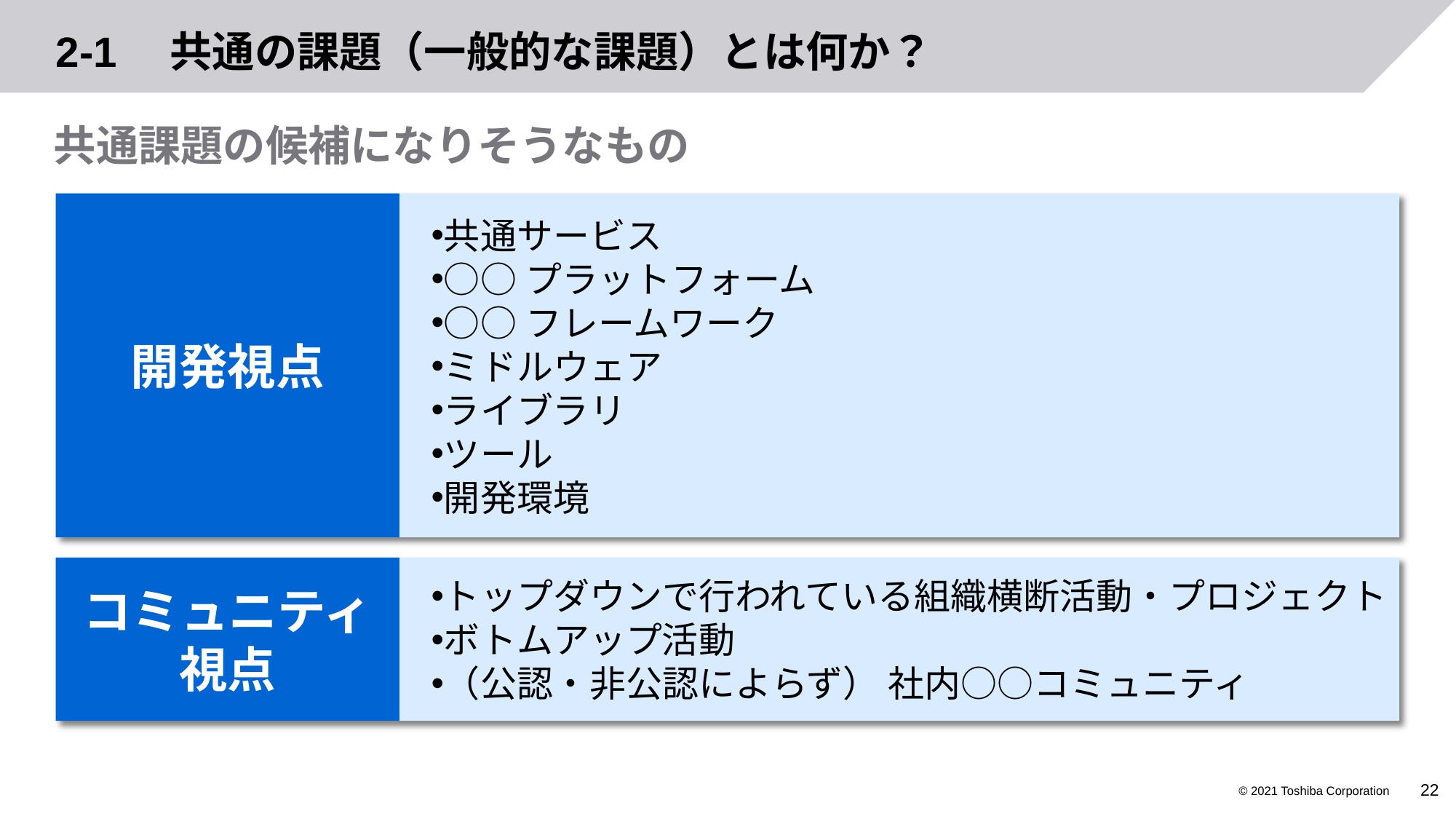

# 2-1　共通の課題（一般的な課題）とは何か？
共通課題の候補になりそうなもの

開発視点
共通サービス
○○プラットフォーム
○○フレームワーク
ミドルウェア
ライブラリ
ツール
開発環境

コミュニティ
視点
トップダウンで行われている組織横断活動・プロジェクト
ボトムアップ活動
（公認・非公認によらず） 社内○○コミュニティ